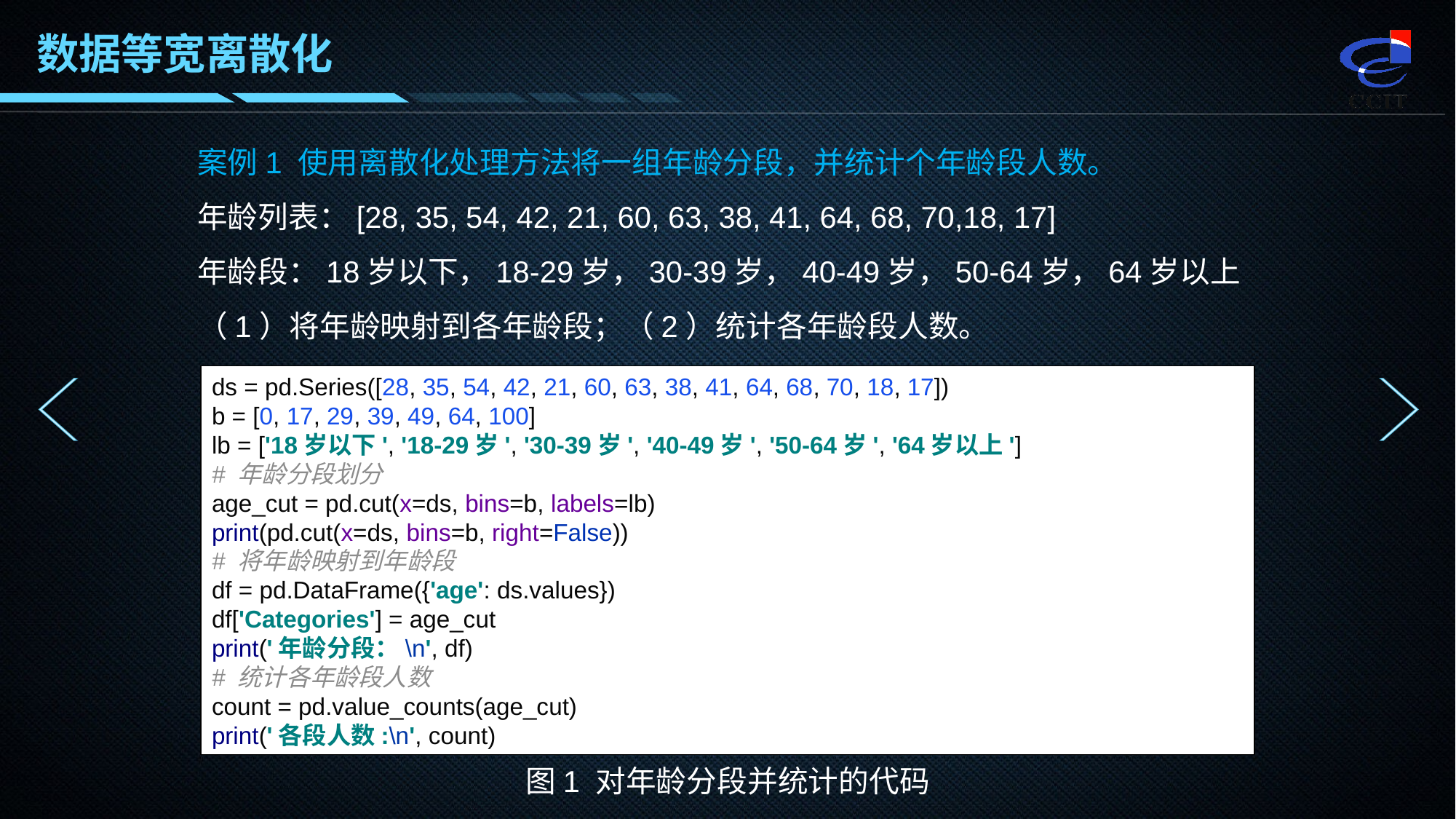

数据等宽离散化
案例1 使用离散化处理方法将一组年龄分段，并统计个年龄段人数。
年龄列表：[28, 35, 54, 42, 21, 60, 63, 38, 41, 64, 68, 70,18, 17]
年龄段：18岁以下，18-29岁，30-39岁，40-49岁，50-64岁，64岁以上
（1）将年龄映射到各年龄段；（2）统计各年龄段人数。
ds = pd.Series([28, 35, 54, 42, 21, 60, 63, 38, 41, 64, 68, 70, 18, 17])
b = [0, 17, 29, 39, 49, 64, 100]
lb = ['18岁以下', '18-29岁', '30-39岁', '40-49岁', '50-64岁', '64岁以上']
# 年龄分段划分
age_cut = pd.cut(x=ds, bins=b, labels=lb)
print(pd.cut(x=ds, bins=b, right=False))
# 将年龄映射到年龄段
df = pd.DataFrame({'age': ds.values})
df['Categories'] = age_cut
print('年龄分段：\n', df)
# 统计各年龄段人数
count = pd.value_counts(age_cut)
print('各段人数:\n', count)
图1 对年龄分段并统计的代码